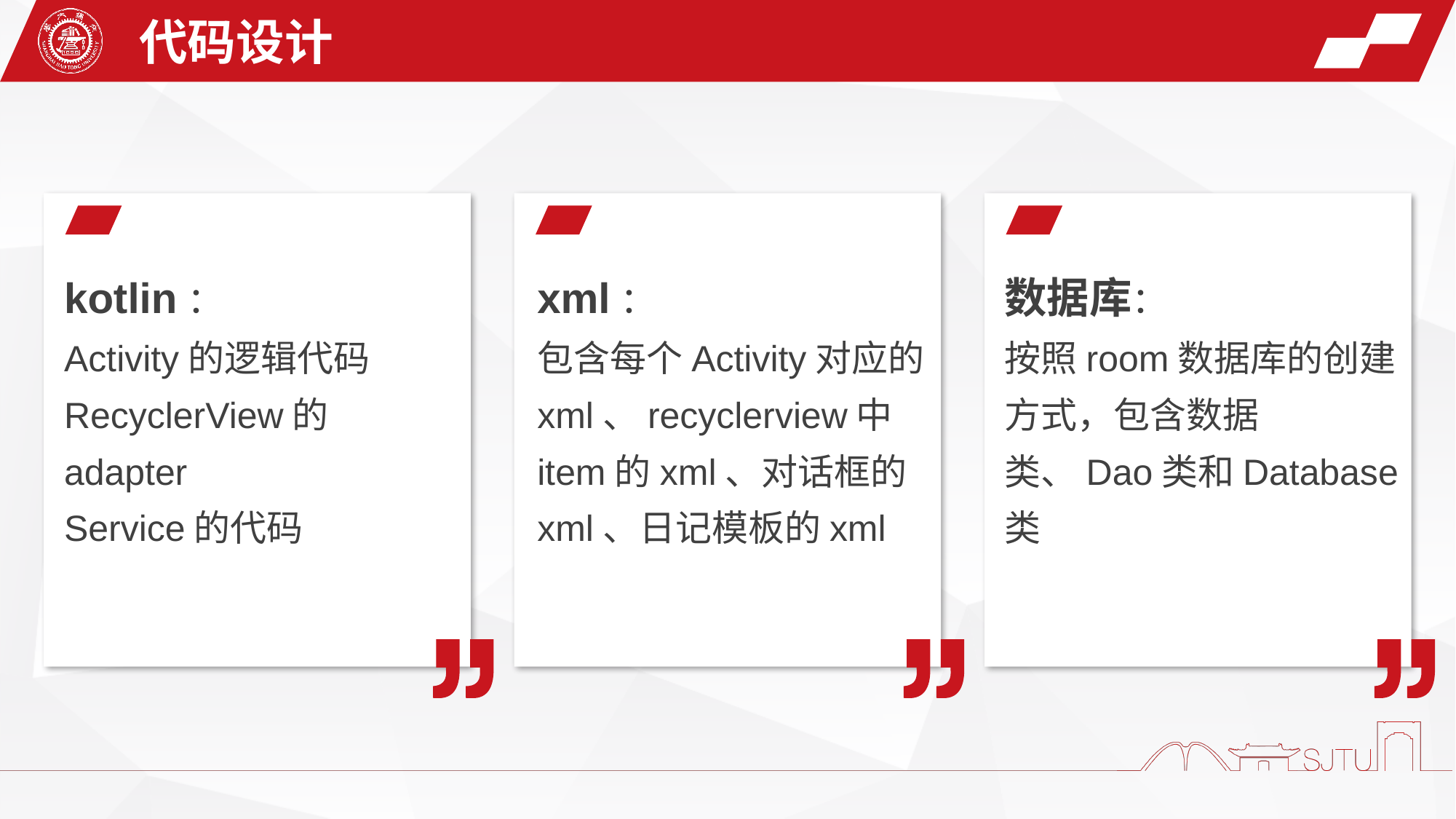

代码设计

kotlin：
Activity的逻辑代码
RecyclerView的adapter
Service的代码
xml：
包含每个Activity对应的xml、recyclerview中item的xml、对话框的xml、日记模板的xml
数据库：
按照room数据库的创建方式，包含数据类、Dao类和Database类